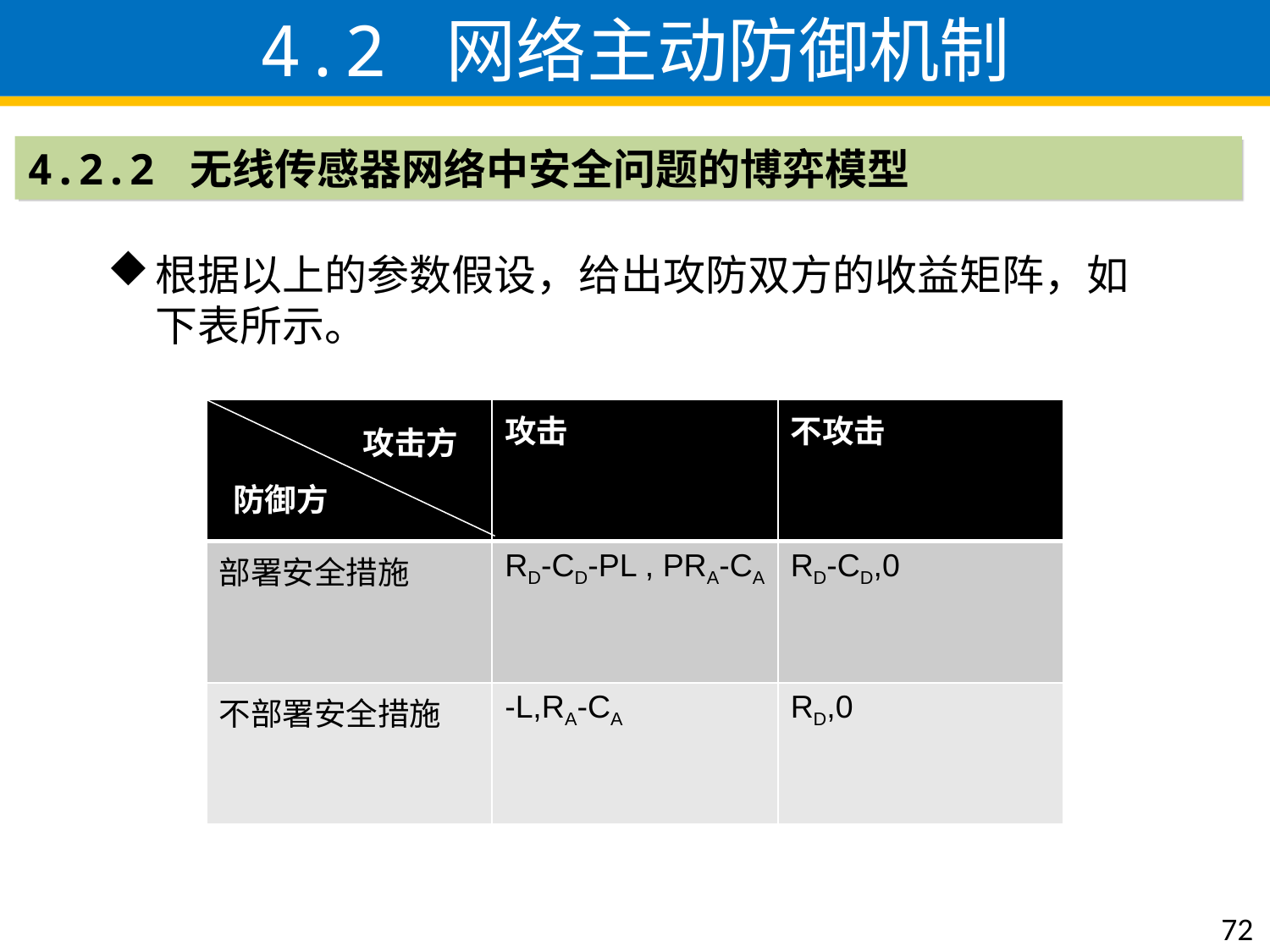

4.2 网络主动防御机制
4.2.2 无线传感器网络中安全问题的博弈模型
根据以上的参数假设，给出攻防双方的收益矩阵，如下表所示。
|  | 攻击 | 不攻击 |
| --- | --- | --- |
| 部署安全措施 | RD-CD-PL , PRA-CA | RD-CD,0 |
| 不部署安全措施 | -L,RA-CA | RD,0 |
攻击方
防御方
72